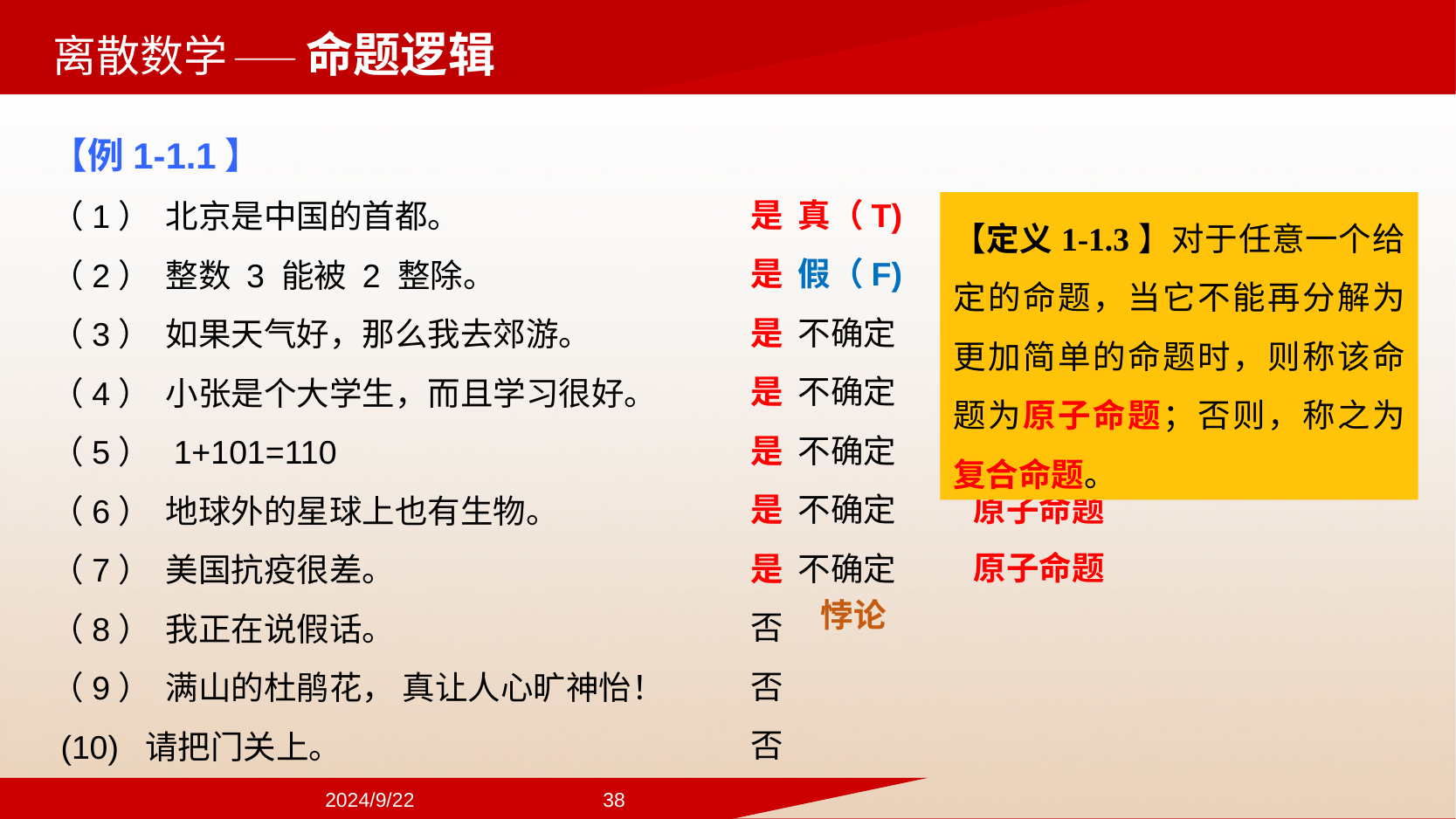

——命题逻辑
【例1-1.1】
（1）  北京是中国的首都。
（2）  整数 3 能被 2 整除。
（3）  如果天气好，那么我去郊游。
（4）  小张是个大学生，而且学习很好。
（5）  1+101=110
（6）  地球外的星球上也有生物。
（7）  美国抗疫很差。
（8）  我正在说假话。
（9）  满山的杜鹃花， 真让人心旷神怡！
 (10)  请把门关上。
原子命题
原子命题
复合命题
复合命题
原子命题
原子命题
原子命题

是  真（T)
是  假（F)
是  不确定
是  不确定
是  不确定
是  不确定
是  不确定
否
否
否
【定义1-1.3】对于任意一个给定的命题，当它不能再分解为更加简单的命题时，则称该命题为原子命题；否则，称之为复合命题。
悖论
2024/9/22
38